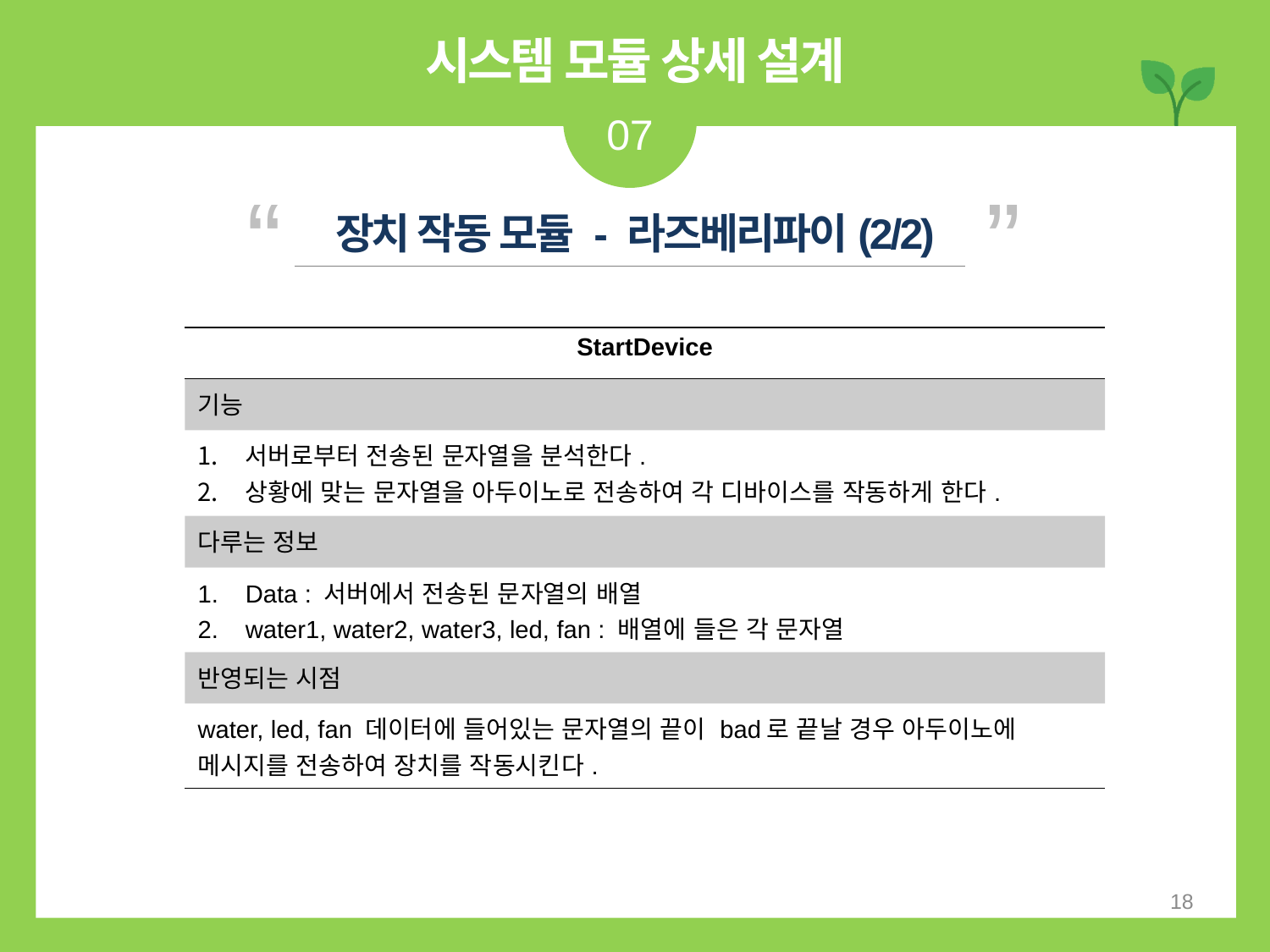

시스템 모듈 상세 설계

07

“                        ”
장치 작동 모듈 - 라즈베리파이(2/2)
| StartDevice |
| --- |
| 기능 |
| 서버로부터 전송된 문자열을 분석한다. 상황에 맞는 문자열을 아두이노로 전송하여 각 디바이스를 작동하게 한다. |
| 다루는 정보 |
| Data : 서버에서 전송된 문자열의 배열 water1, water2, water3, led, fan : 배열에 들은 각 문자열 |
| 반영되는 시점 |
| water, led, fan 데이터에 들어있는 문자열의 끝이 bad로 끝날 경우 아두이노에 메시지를 전송하여 장치를 작동시킨다. |
18